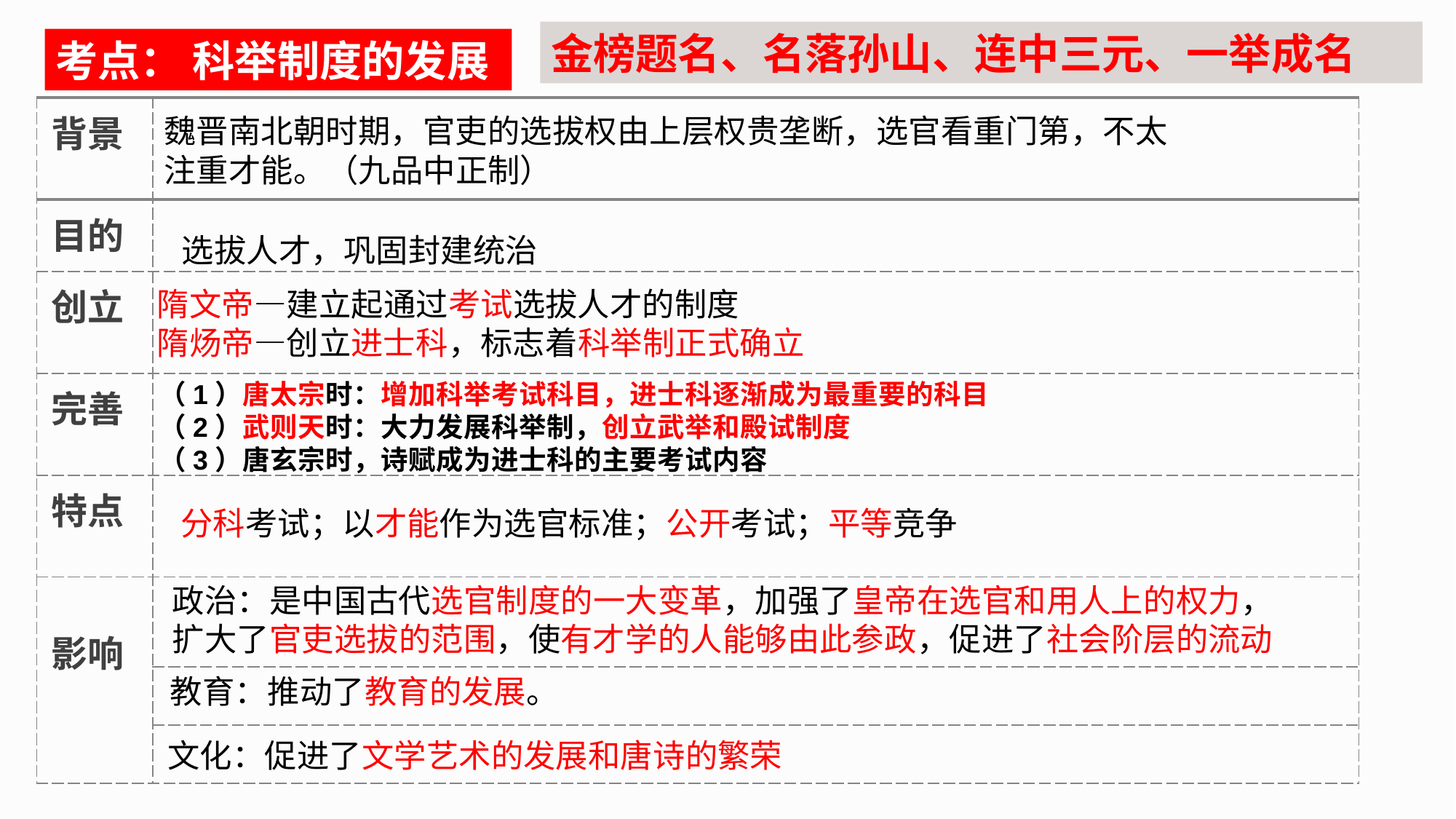

金榜题名、名落孙山、连中三元、一举成名
考点： 科举制度的发展
| 背景 |  |
| --- | --- |
| 目的 |  |
| 创立 |  |
| 完善 |  |
| 特点 |  |
| 影响 |  |
|  |  |
|  |  |
魏晋南北朝时期，官吏的选拔权由上层权贵垄断，选官看重门第，不太注重才能。（九品中正制）
选拔人才，巩固封建统治
隋文帝—建立起通过考试选拔人才的制度
隋炀帝—创立进士科，标志着科举制正式确立
（1）唐太宗时：增加科举考试科目，进士科逐渐成为最重要的科目
（2）武则天时：大力发展科举制，创立武举和殿试制度
（3）唐玄宗时，诗赋成为进士科的主要考试内容
分科考试；以才能作为选官标准；公开考试；平等竞争
政治：是中国古代选官制度的一大变革，加强了皇帝在选官和用人上的权力，扩大了官吏选拔的范围，使有才学的人能够由此参政，促进了社会阶层的流动
教育：推动了教育的发展。
文化：促进了文学艺术的发展和唐诗的繁荣